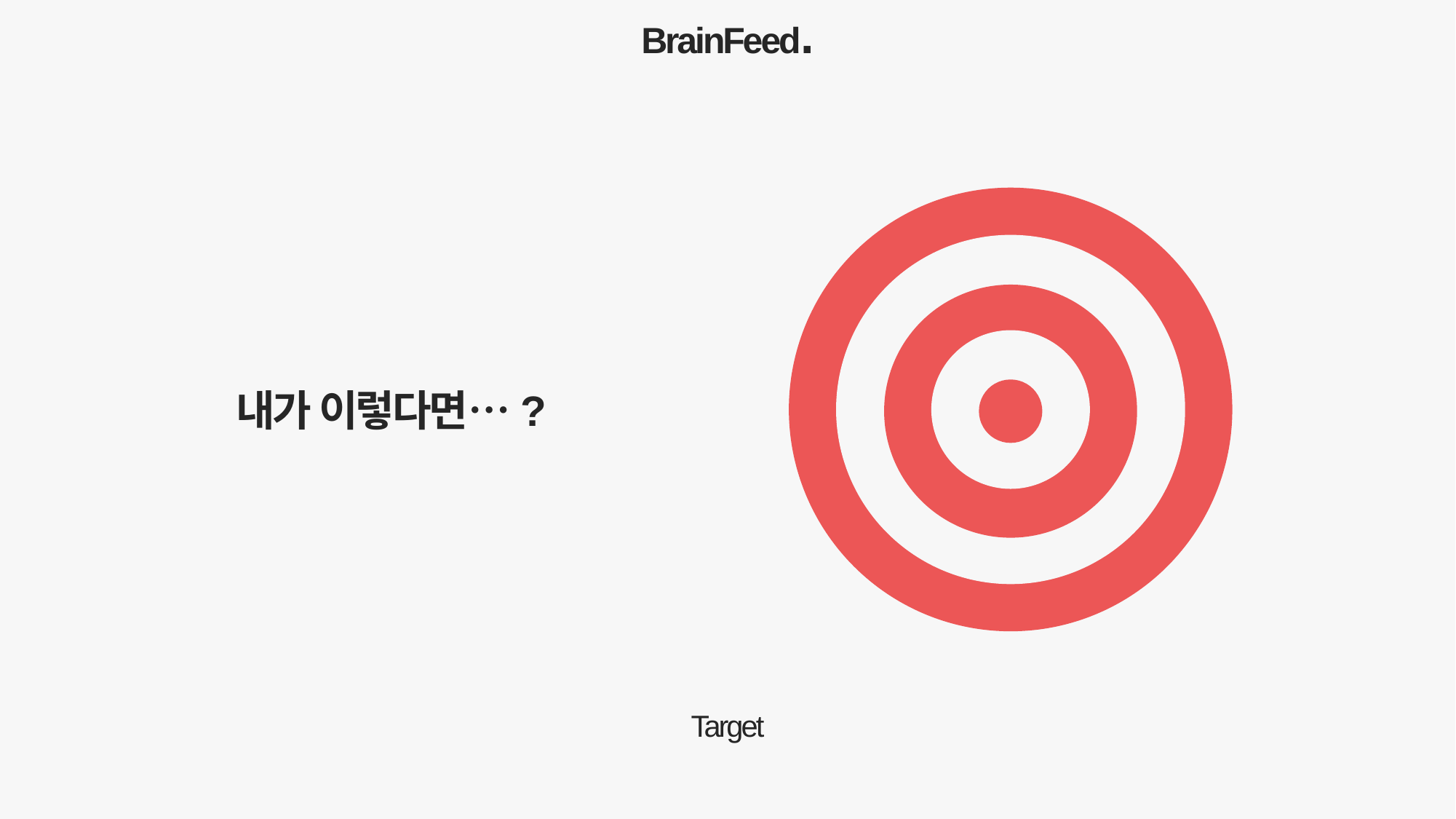

BrainFeed.
긴 글을 못 읽는 MZ

릴스를 그만 보고 싶은 MZ
내가 이렇다면…?
입시를 하고 있는 MZ
똑똑하게 쉬고 싶은 MZ
시사를 알고 싶은 MZ
Target